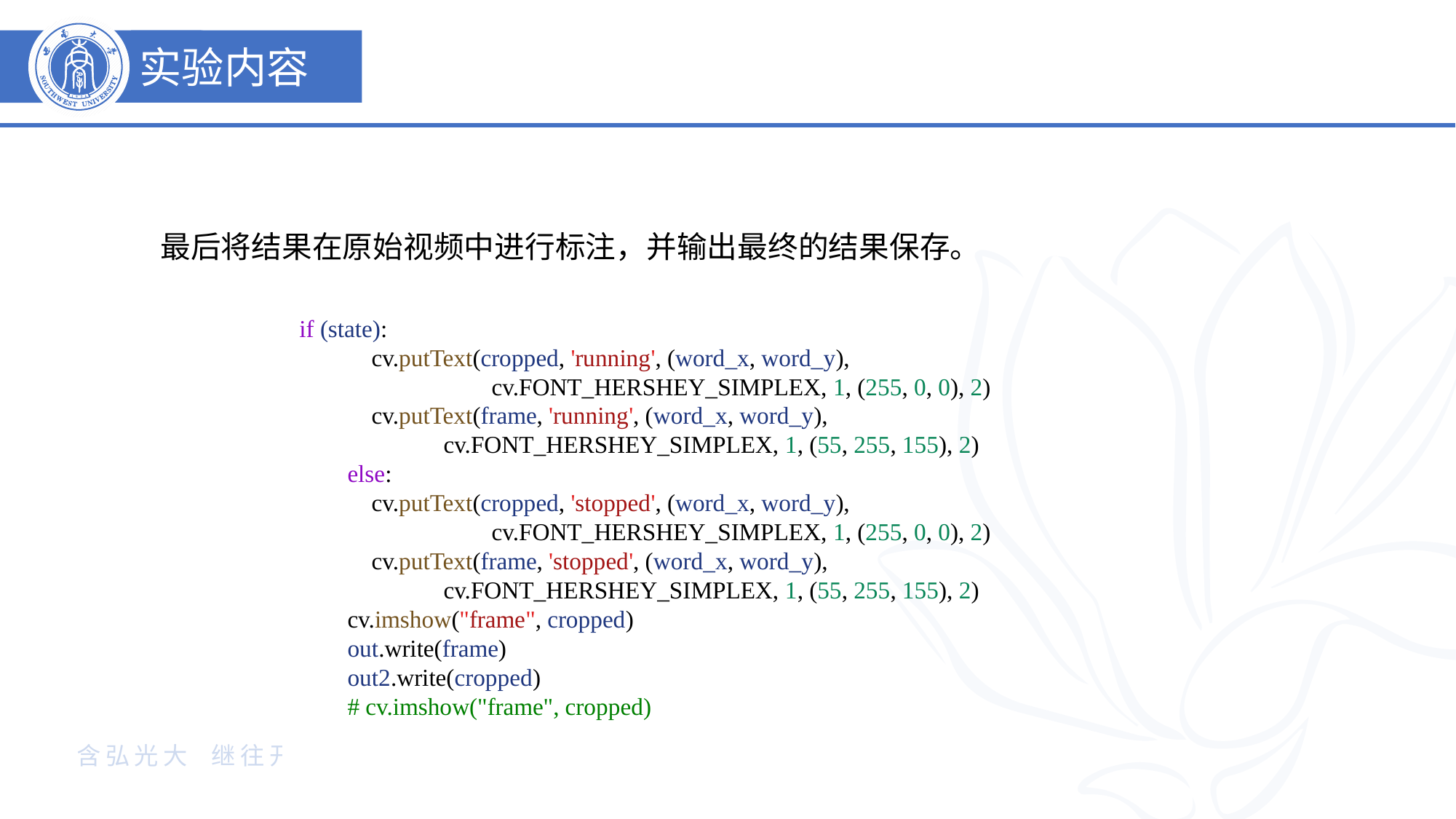

实验内容
最后将结果在原始视频中进行标注，并输出最终的结果保存。
if (state):
            cv.putText(cropped, 'running', (word_x, word_y),
                                cv.FONT_HERSHEY_SIMPLEX, 1, (255, 0, 0), 2)
            cv.putText(frame, 'running', (word_x, word_y),
                        cv.FONT_HERSHEY_SIMPLEX, 1, (55, 255, 155), 2)
        else:
            cv.putText(cropped, 'stopped', (word_x, word_y),
                                cv.FONT_HERSHEY_SIMPLEX, 1, (255, 0, 0), 2)
            cv.putText(frame, 'stopped', (word_x, word_y),
                        cv.FONT_HERSHEY_SIMPLEX, 1, (55, 255, 155), 2)
        cv.imshow("frame", cropped)
        out.write(frame)
        out2.write(cropped)
        # cv.imshow("frame", cropped)